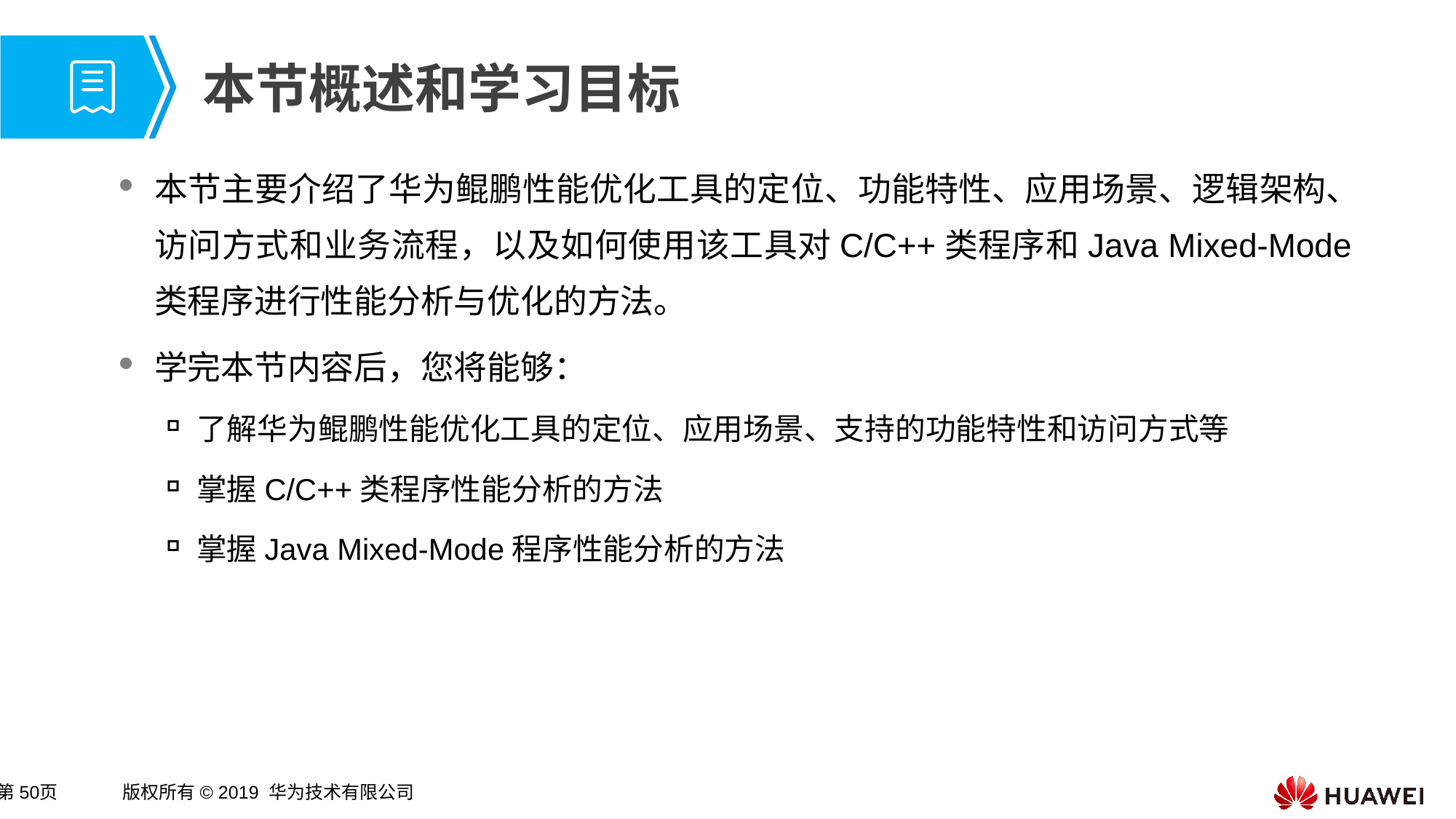

本节主要介绍了华为鲲鹏性能优化工具的定位、功能特性、应用场景、逻辑架构、访问方式和业务流程，以及如何使用该工具对C/C++类程序和Java Mixed-Mode类程序进行性能分析与优化的方法。
学完本节内容后，您将能够：
了解华为鲲鹏性能优化工具的定位、应用场景、支持的功能特性和访问方式等
掌握C/C++类程序性能分析的方法
掌握Java Mixed-Mode程序性能分析的方法